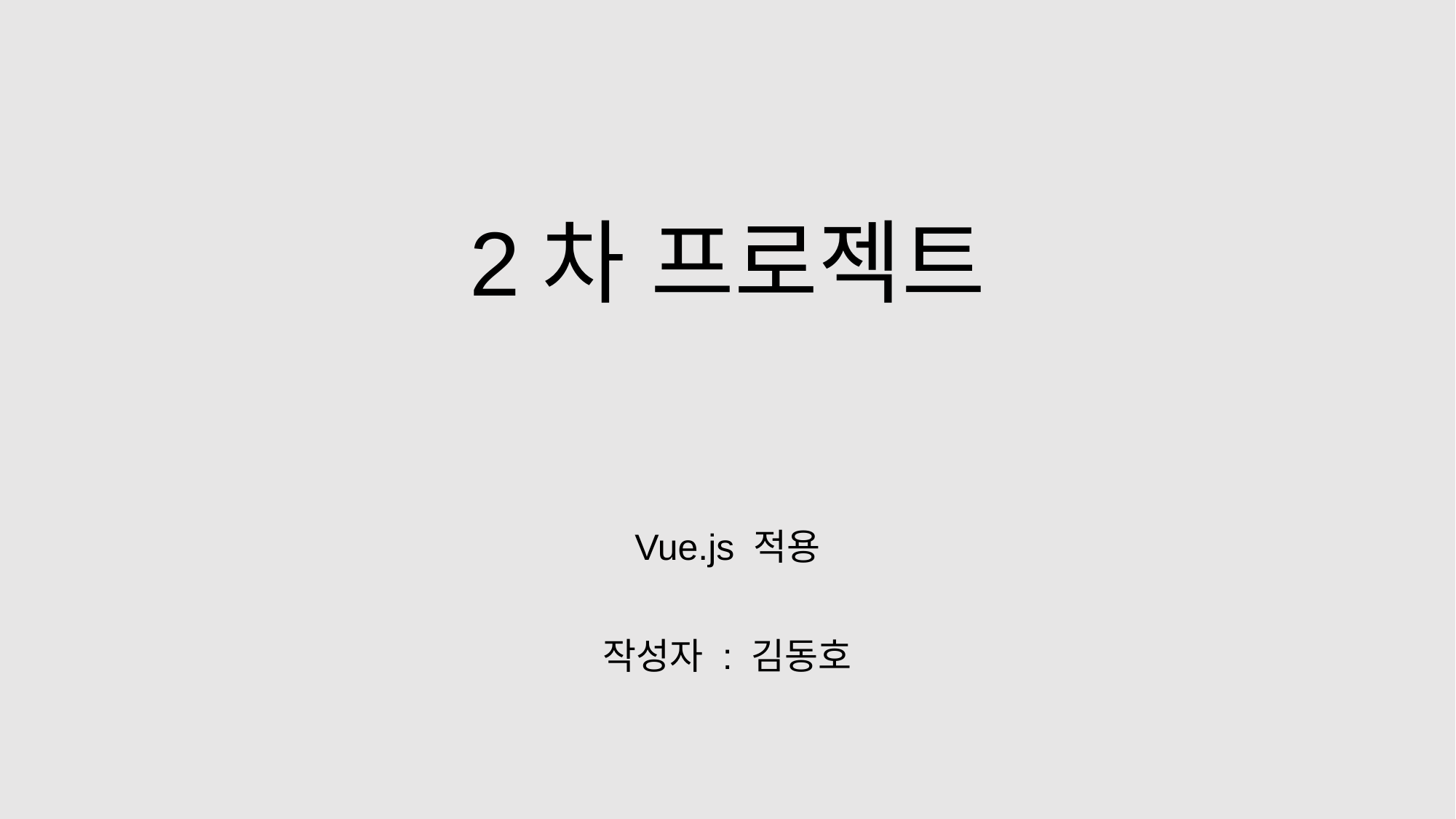

# 2차 프로젝트
Vue.js 적용

작성자 : 김동호